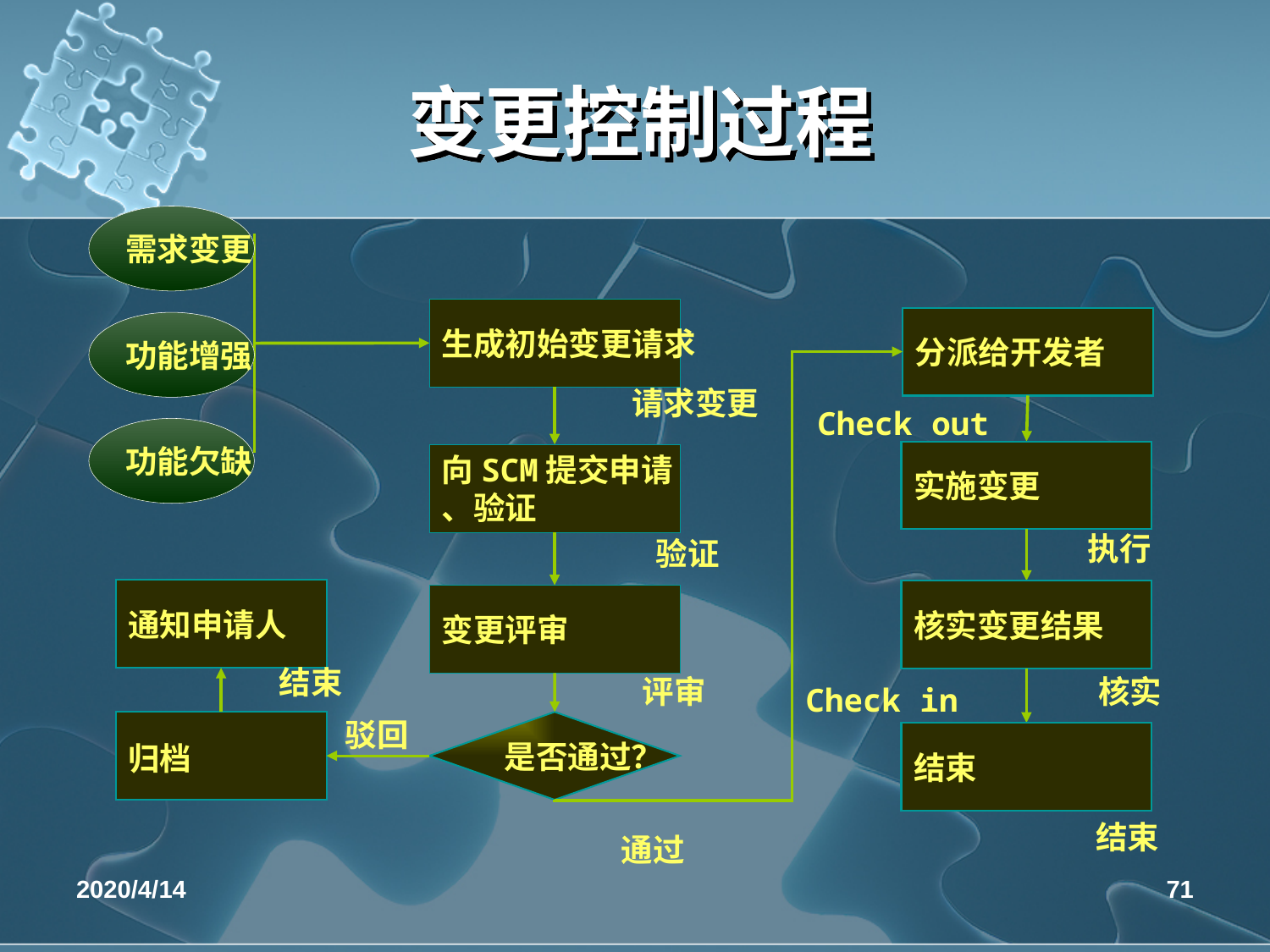

# 变更控制过程
需求变更
功能增强
功能欠缺
生成初始变更请求
分派给开发者
请求变更
Check out
实施变更
向SCM提交申请
、验证
执行
验证
通知申请人
核实变更结果
变更评审
结束
评审
核实
Check in
驳回
归档
是否通过？
结束
结束
通过
2020/4/14
71